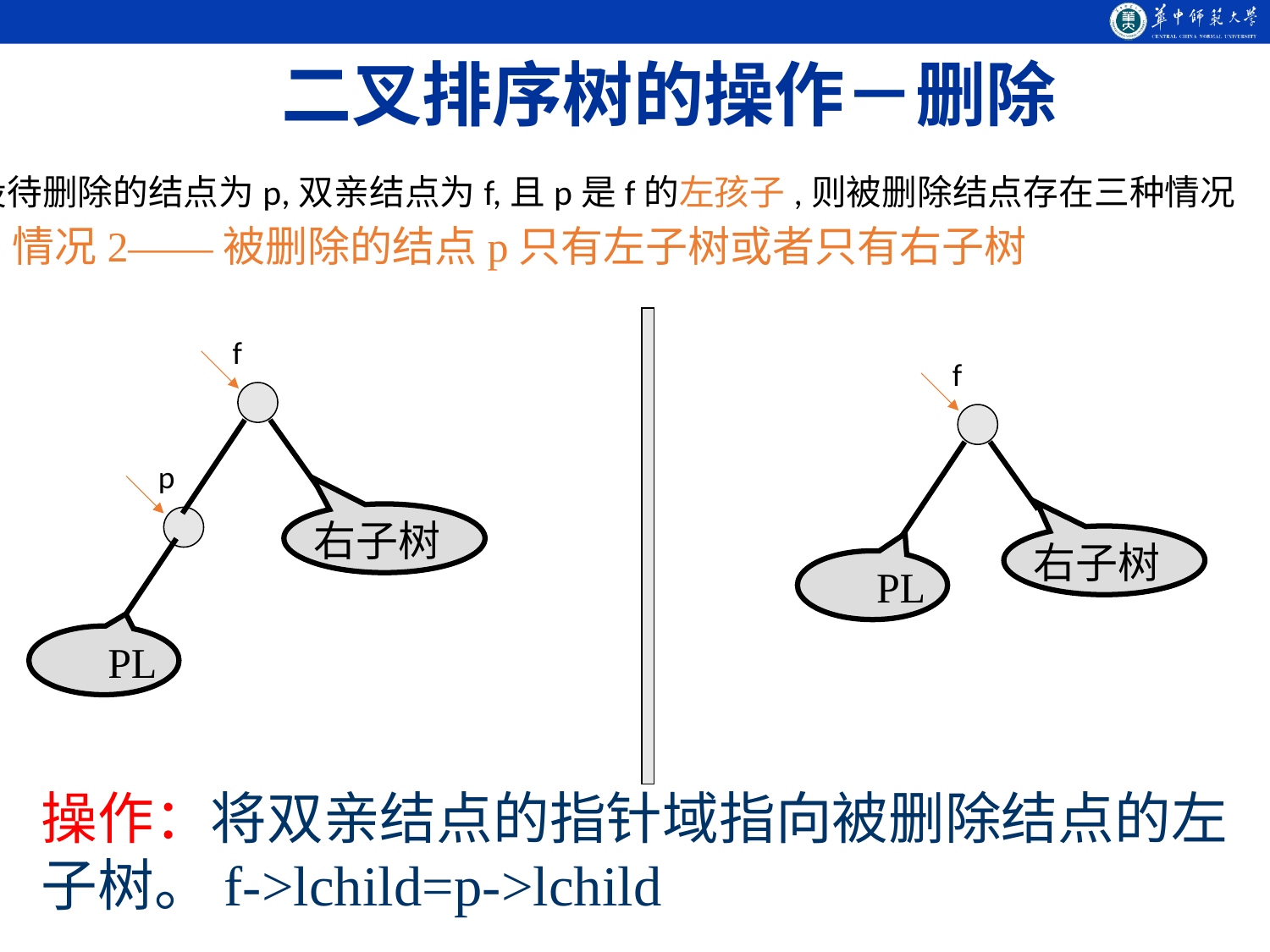

二叉排序树的操作－删除
设待删除的结点为p,双亲结点为f,且p是f的左孩子,则被删除结点存在三种情况
情况2——被删除的结点p只有左子树或者只有右子树

f
f

右子树
PL

p

右子树

PL
操作：将双亲结点的指针域指向被删除结点的左子树。f->lchild=p->lchild